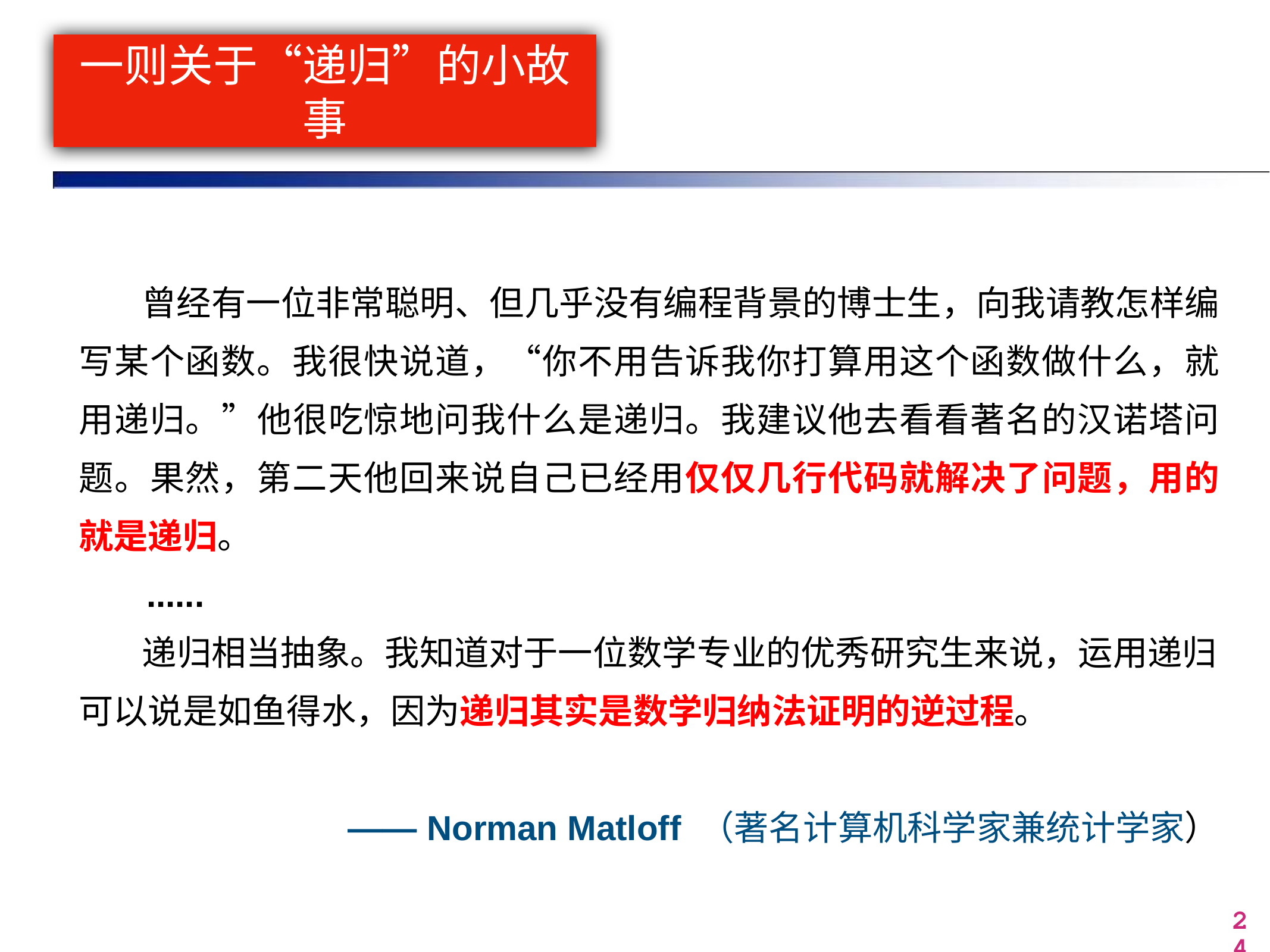

# 一则关于“递归”的小故事
       曾经有一位非常聪明、但几乎没有编程背景的博士生，向我请教怎样编写某个函数。我很快说道，“你不用告诉我你打算用这个函数做什么，就用递归。”他很吃惊地问我什么是递归。我建议他去看看著名的汉诺塔问题。果然，第二天他回来说自己已经用仅仅几行代码就解决了问题，用的就是递归。
       ......
       递归相当抽象。我知道对于一位数学专业的优秀研究生来说，运用递归可以说是如鱼得水，因为递归其实是数学归纳法证明的逆过程。

—— Norman Matloff （著名计算机科学家兼统计学家）
24